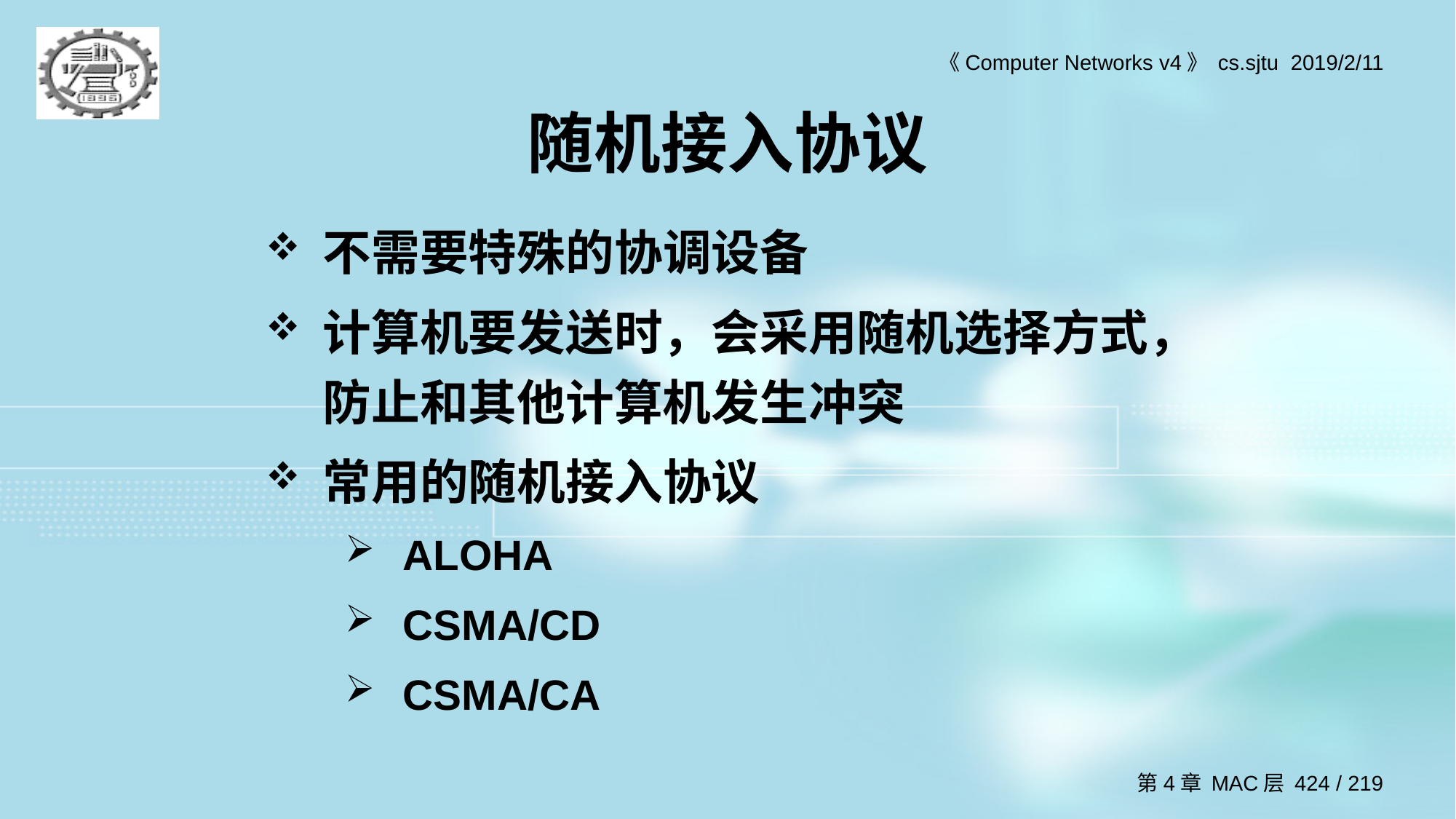

# 随机接入协议
不需要特殊的协调设备
计算机要发送时，会采用随机选择方式，防止和其他计算机发生冲突
常用的随机接入协议
ALOHA
CSMA/CD
CSMA/CA